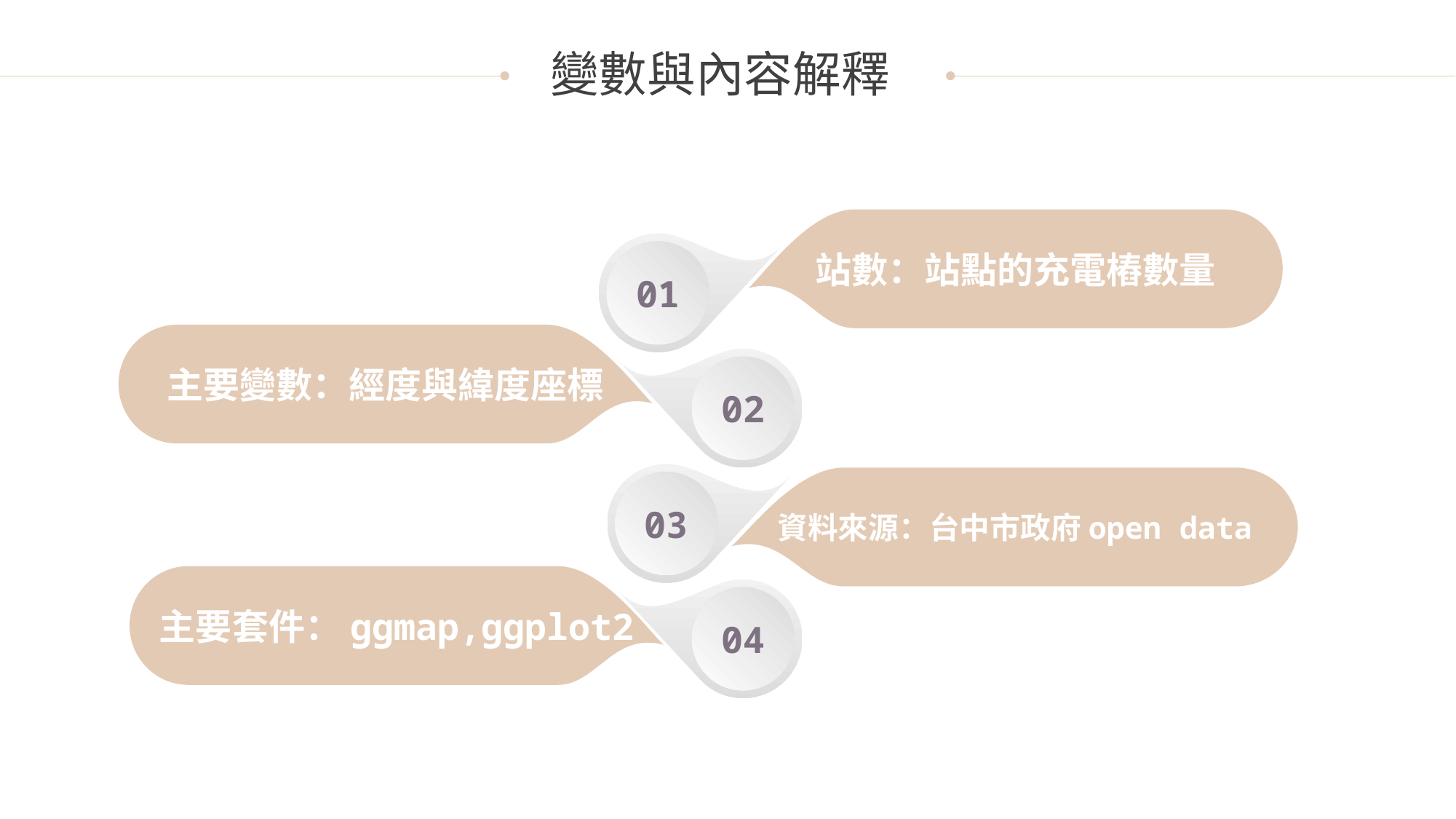

變數與內容解釋
站數：站點的充電樁數量

01
主要變數：經度與緯度座標

02
添加標題
請在此處添加具體內容，文字儘量言簡意賅，簡單說明即可，不必過於繁瑣，注意版面美觀度。
.

03
資料來源：台中市政府open data

主要套件：ggmap,ggplot2

04